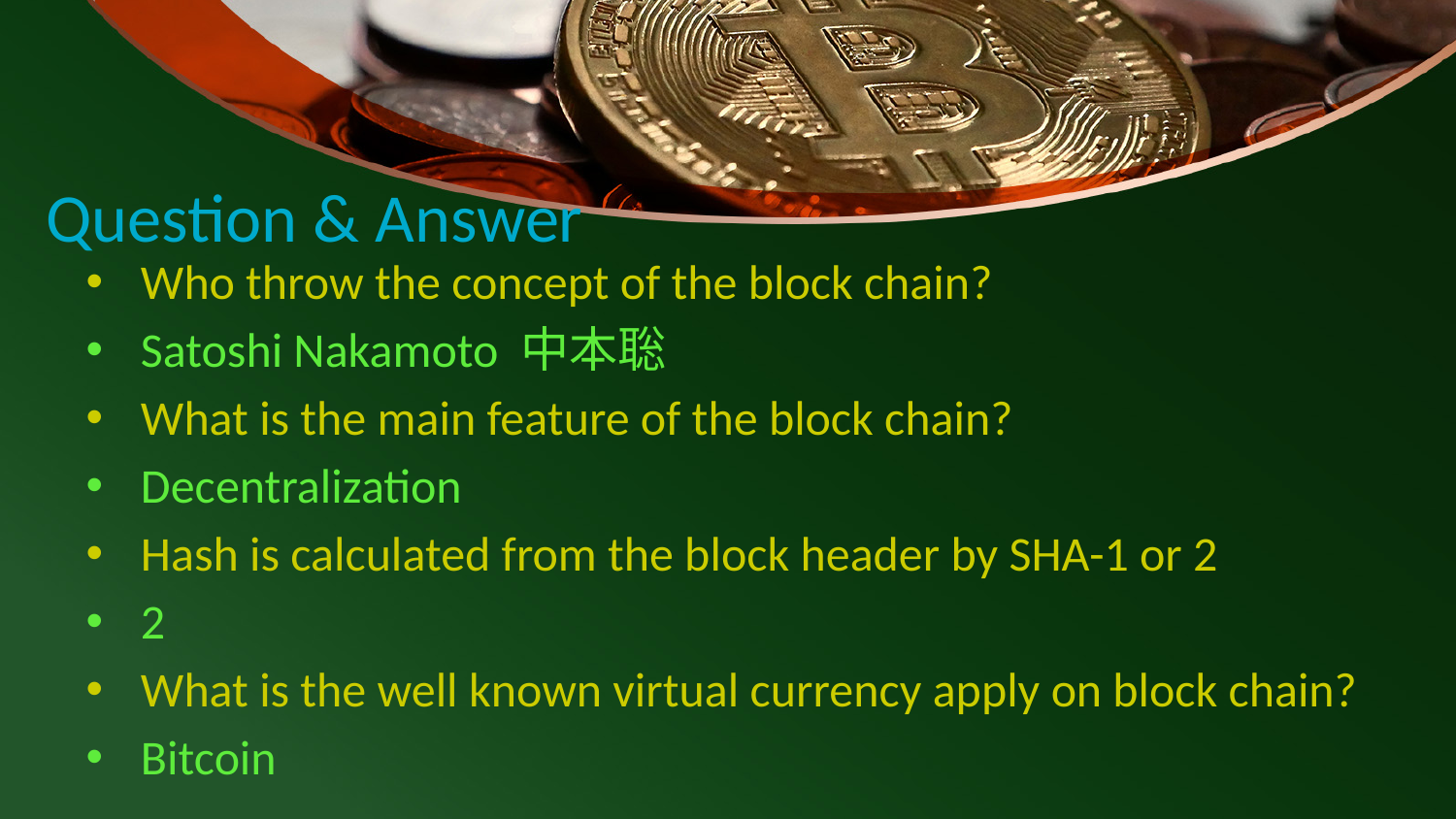

# Question & Answer
Who throw the concept of the block chain?
Satoshi Nakamoto 中本聡
What is the main feature of the block chain?
Decentralization
Hash is calculated from the block header by SHA-1 or 2
2
What is the well known virtual currency apply on block chain?
Bitcoin